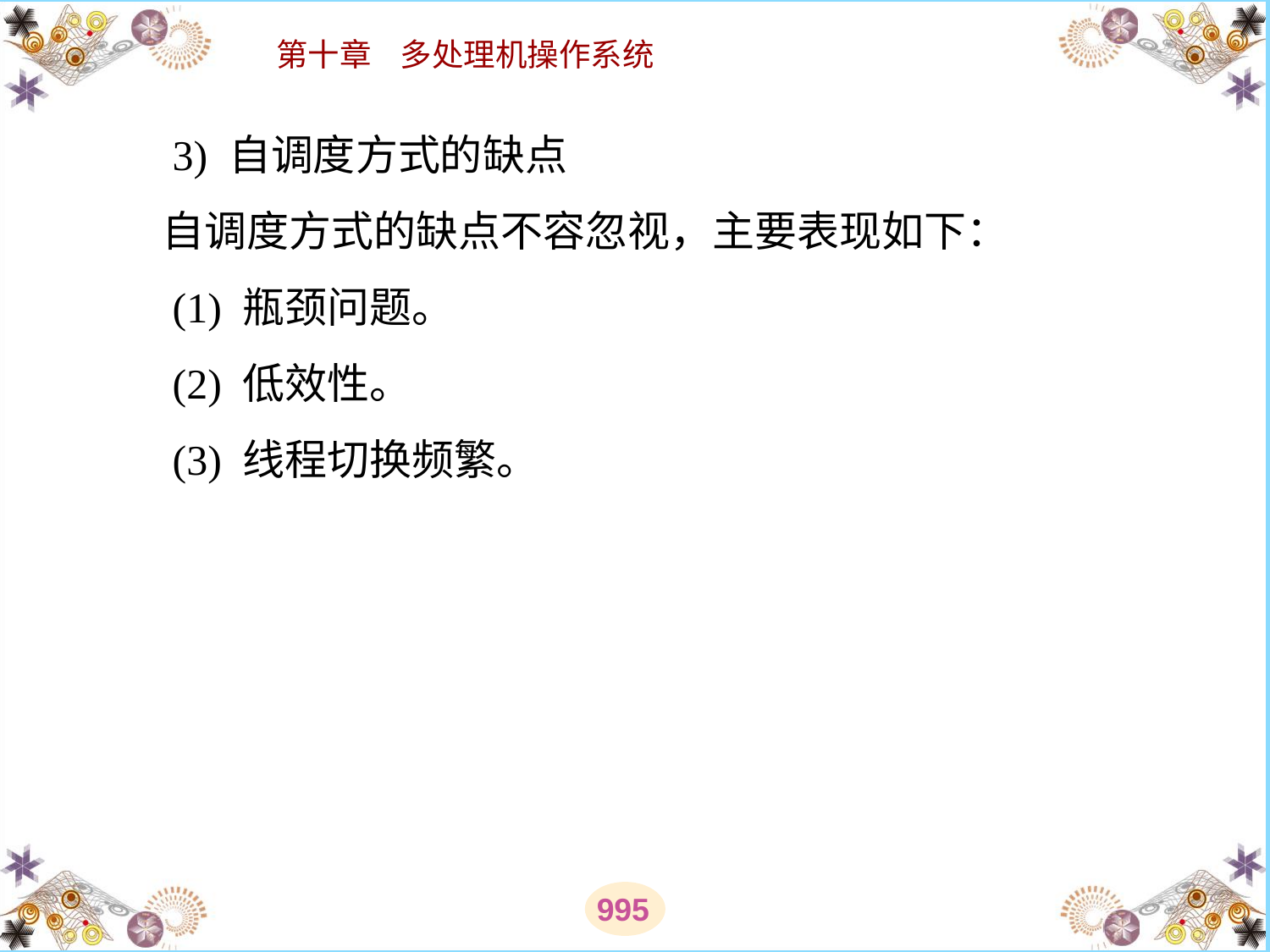

# 3) 自调度方式的缺点 　　自调度方式的缺点不容忽视，主要表现如下： 　　(1) 瓶颈问题。 　　(2) 低效性。 　　(3) 线程切换频繁。